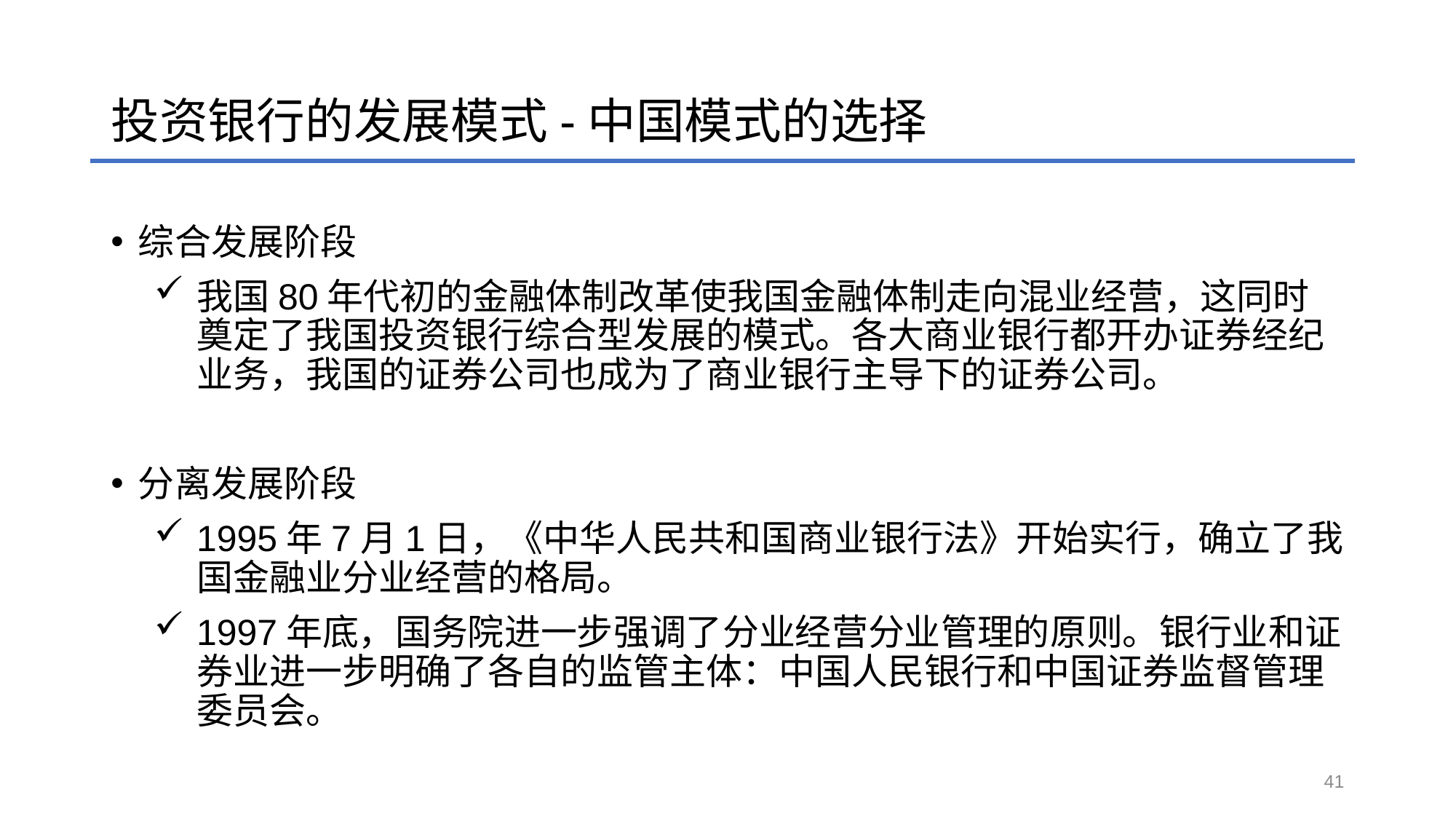

# 投资银行的发展模式-中国模式的选择
综合发展阶段
我国80年代初的金融体制改革使我国金融体制走向混业经营，这同时奠定了我国投资银行综合型发展的模式。各大商业银行都开办证券经纪业务，我国的证券公司也成为了商业银行主导下的证券公司。

分离发展阶段
1995年7月1日，《中华人民共和国商业银行法》开始实行，确立了我国金融业分业经营的格局。
1997年底，国务院进一步强调了分业经营分业管理的原则。银行业和证券业进一步明确了各自的监管主体：中国人民银行和中国证券监督管理委员会。
41